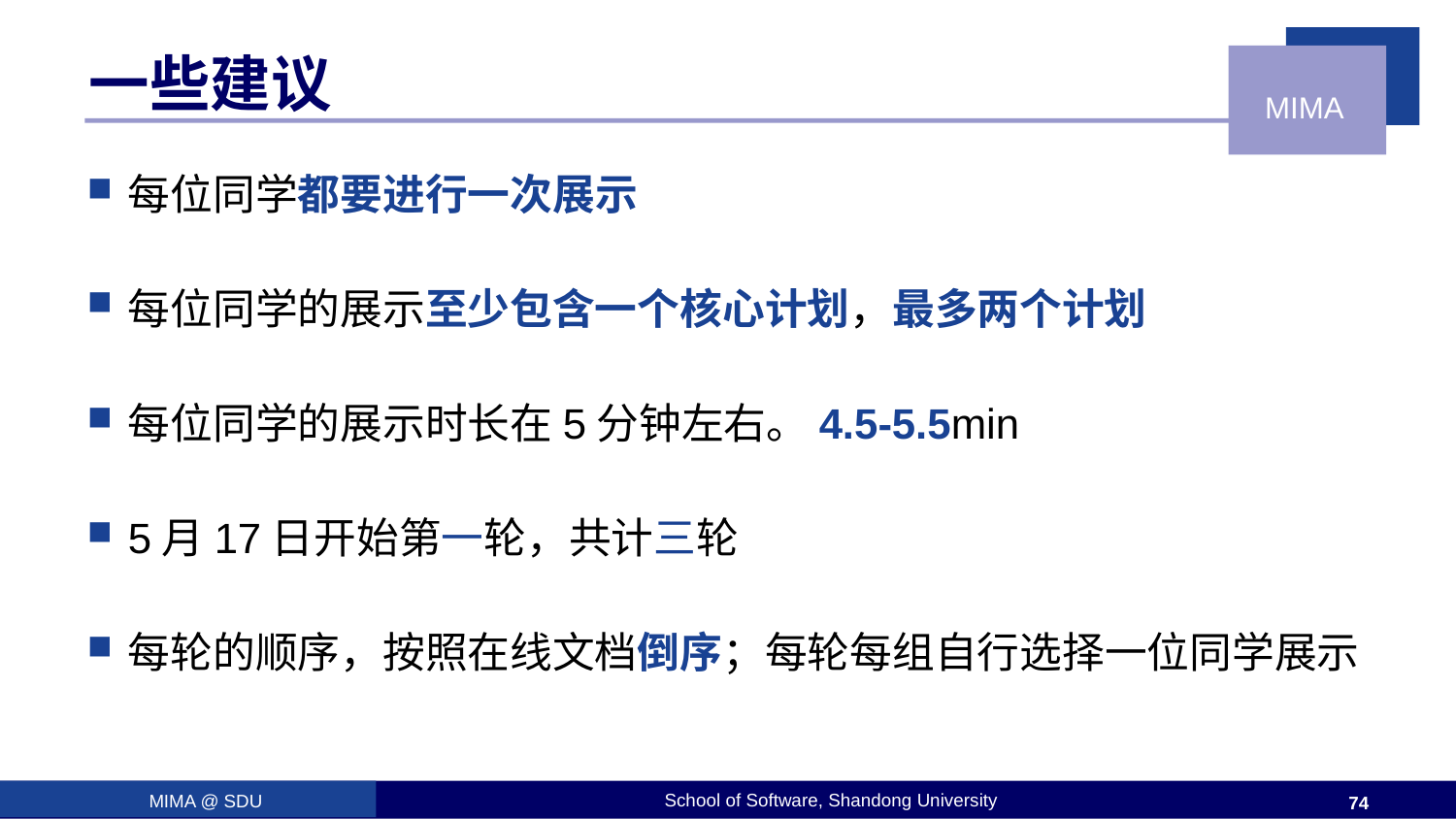

# 一些建议
每位同学都要进行一次展示

每位同学的展示至少包含一个核心计划，最多两个计划

每位同学的展示时长在5分钟左右。4.5-5.5min

5月17日开始第一轮，共计三轮

每轮的顺序，按照在线文档倒序；每轮每组自行选择一位同学展示